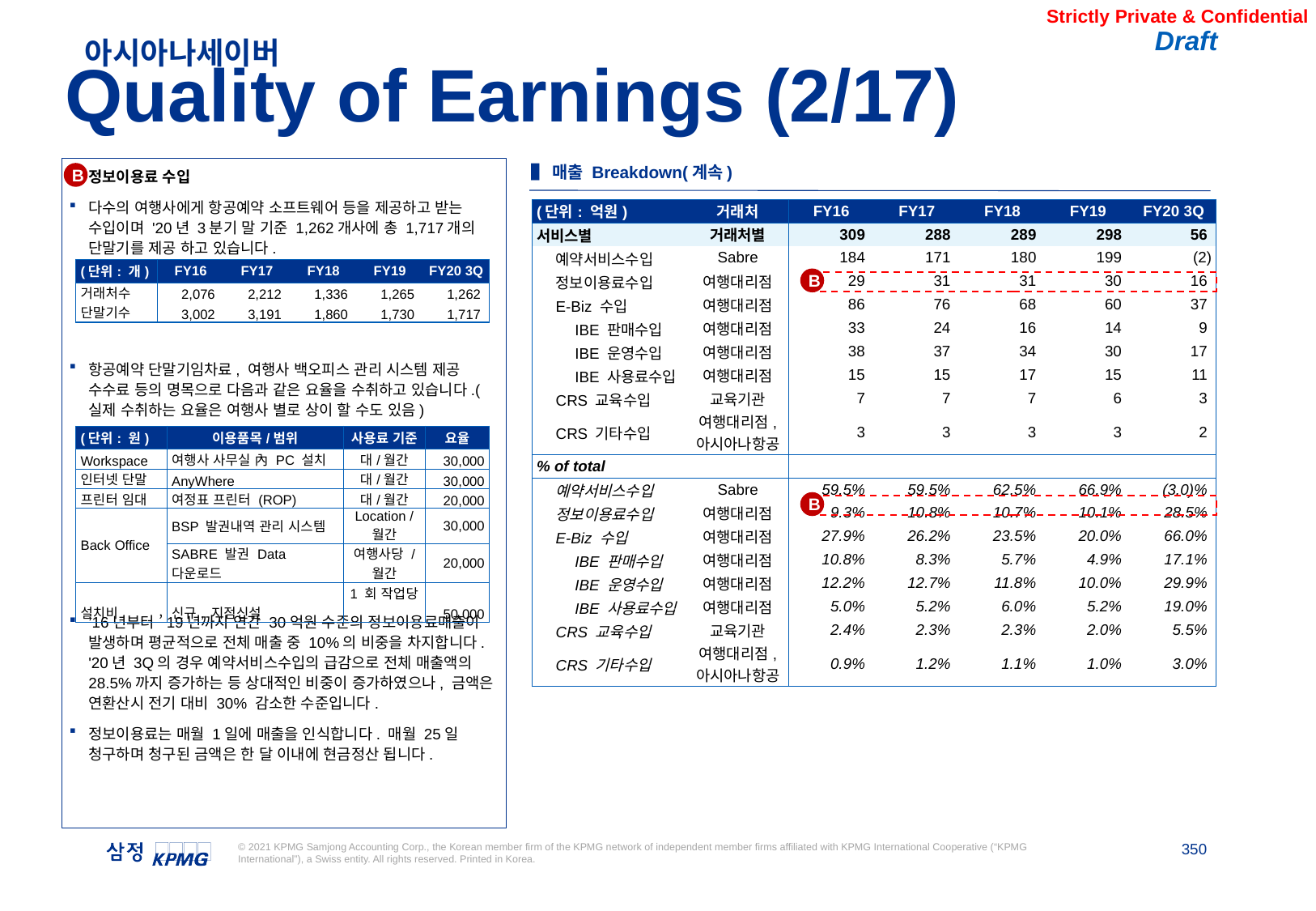

아시아나세이버
Quality of Earnings (2/17)
▌매출 Breakdown(계속)

정보이용료 수입
다수의 여행사에게 항공예약 소프트웨어 등을 제공하고 받는 수입이며 '20년 3분기 말 기준 1,262개사에 총 1,717개의 단말기를 제공 하고 있습니다.

항공예약 단말기임차료, 여행사 백오피스 관리 시스템 제공 수수료 등의 명목으로 다음과 같은 요율을 수취하고 있습니다.(실제 수취하는 요율은 여행사 별로 상이 할 수도 있음)

’16년부터 ’19년까지 연간 30억원 수준의 정보이용료매출이 발생하며 평균적으로 전체 매출 중 10%의 비중을 차지합니다. '20년 3Q의 경우 예약서비스수입의 급감으로 전체 매출액의 28.5%까지 증가하는 등 상대적인 비중이 증가하였으나, 금액은 연환산시 전기 대비 30% 감소한 수준입니다.
정보이용료는 매월 1일에 매출을 인식합니다. 매월 25일 청구하며 청구된 금액은 한 달 이내에 현금정산 됩니다.

B
| (단위: 억원) | 거래처 | FY16 | FY17 | FY18 | FY19 | FY20 3Q |
| --- | --- | --- | --- | --- | --- | --- |
| 서비스별 | 거래처별 | 309 | 288 | 289 | 298 | 56 |
| 예약서비스수입 | Sabre | 184 | 171 | 180 | 199 | (2) |
| 정보이용료수입 | 여행대리점 | 29 | 31 | 31 | 30 | 16 |
| E-Biz 수입 | 여행대리점 | 86 | 76 | 68 | 60 | 37 |
| IBE 판매수입 | 여행대리점 | 33 | 24 | 16 | 14 | 9 |
| IBE 운영수입 | 여행대리점 | 38 | 37 | 34 | 30 | 17 |
| IBE 사용료수입 | 여행대리점 | 15 | 15 | 17 | 15 | 11 |
| CRS 교육수입 | 교육기관 | 7 | 7 | 7 | 6 | 3 |
| CRS 기타수입 | 여행대리점, 아시아나항공 | 3 | 3 | 3 | 3 | 2 |
| % of total |  |  |  |  |  |  |
| 예약서비스수입 | Sabre | 59.5% | 59.5% | 62.5% | 66.9% | (3.0)% |
| 정보이용료수입 | 여행대리점 | 9.3% | 10.8% | 10.7% | 10.1% | 28.5% |
| E-Biz 수입 | 여행대리점 | 27.9% | 26.2% | 23.5% | 20.0% | 66.0% |
| IBE 판매수입 | 여행대리점 | 10.8% | 8.3% | 5.7% | 4.9% | 17.1% |
| IBE 운영수입 | 여행대리점 | 12.2% | 12.7% | 11.8% | 10.0% | 29.9% |
| IBE 사용료수입 | 여행대리점 | 5.0% | 5.2% | 6.0% | 5.2% | 19.0% |
| CRS 교육수입 | 교육기관 | 2.4% | 2.3% | 2.3% | 2.0% | 5.5% |
| CRS 기타수입 | 여행대리점, 아시아나항공 | 0.9% | 1.2% | 1.1% | 1.0% | 3.0% |
| (단위: 개) | FY16 | FY17 | FY18 | FY19 | FY20 3Q |
| --- | --- | --- | --- | --- | --- |
| 거래처수 | 2,076 | 2,212 | 1,336 | 1,265 | 1,262 |
| 단말기수 | 3,002 | 3,191 | 1,860 | 1,730 | 1,717 |
B

| (단위: 원) | 이용품목/범위 | 사용료 기준 | 요율 |
| --- | --- | --- | --- |
| Workspace | 여행사 사무실 內 PC 설치 | 대/월간 | 30,000 |
| 인터넷 단말 | AnyWhere | 대/월간 | 30,000 |
| 프린터 임대 | 여정표 프린터 (ROP) | 대/월간 | 20,000 |
| Back Office | BSP 발권내역 관리 시스템 | Location / 월간 | 30,000 |
|  | SABRE 발권 Data 다운로드 | 여행사당 / 월간 | 20,000 |
| 설치비 | 신규, 지점신설 | 1 회 작업당 | 50,000 |
B